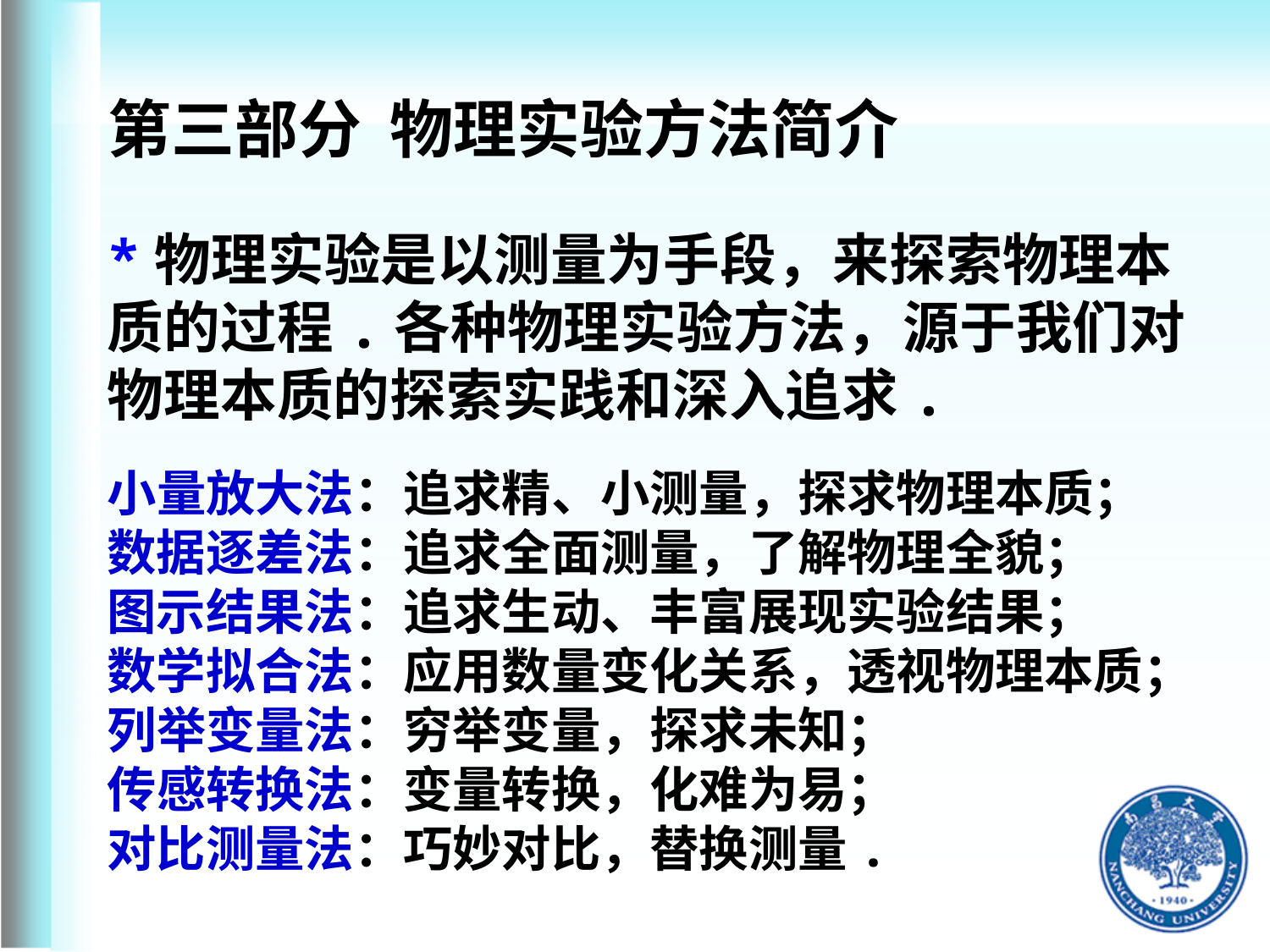

第三部分  物理实验方法简介
*物理实验是以测量为手段，来探索物理本质的过程.各种物理实验方法，源于我们对物理本质的探索实践和深入追求.
小量放大法：追求精、小测量，探求物理本质；
数据逐差法：追求全面测量，了解物理全貌；
图示结果法：追求生动、丰富展现实验结果；
数学拟合法：应用数量变化关系，透视物理本质；
列举变量法：穷举变量，探求未知；
传感转换法：变量转换，化难为易；
对比测量法：巧妙对比，替换测量.